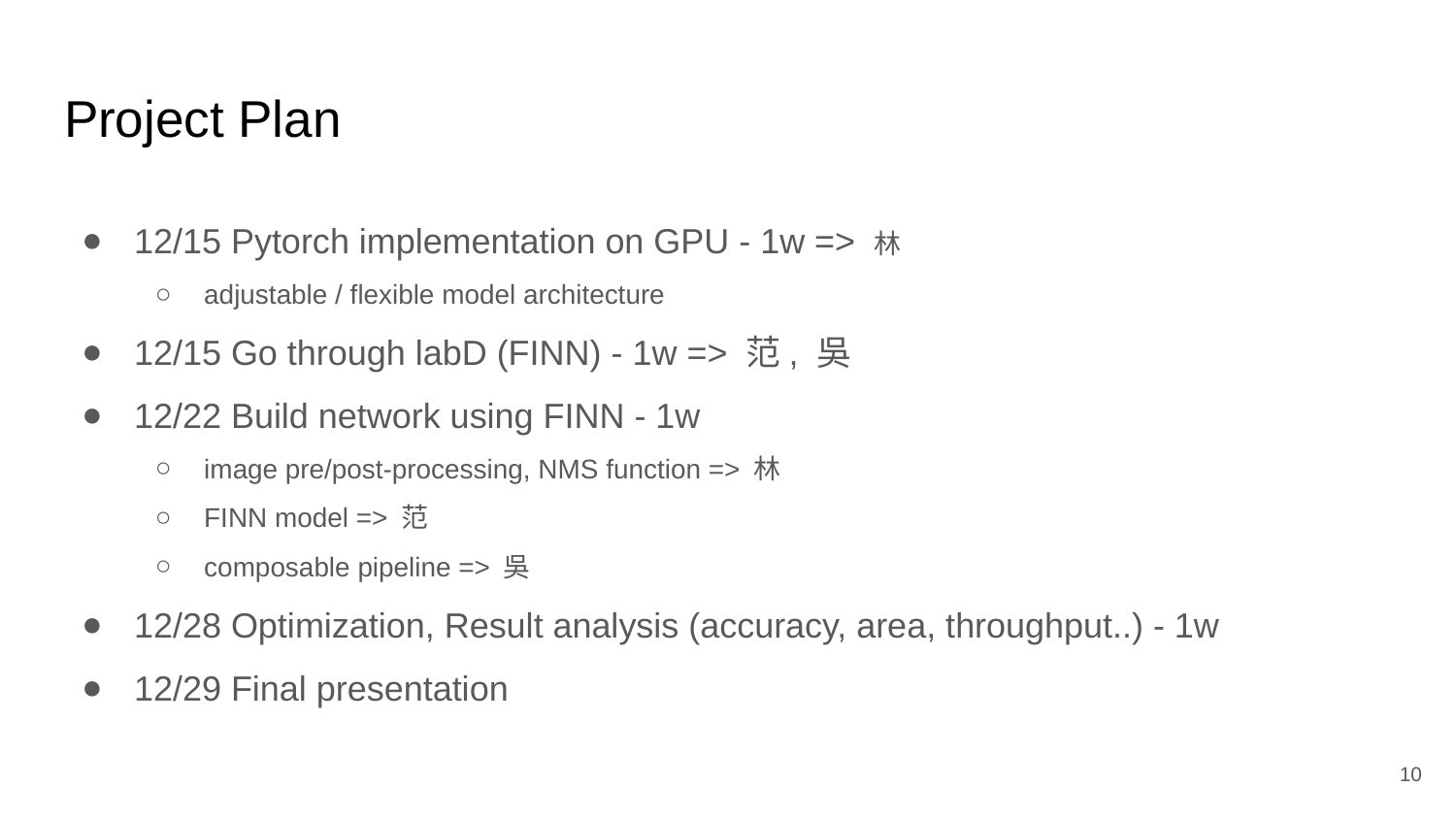

# Project Plan
12/15 Pytorch implementation on GPU - 1w => 林
adjustable / flexible model architecture
12/15 Go through labD (FINN) - 1w => 范, 吳
12/22 Build network using FINN - 1w
image pre/post-processing, NMS function => 林
FINN model => 范
composable pipeline => 吳
12/28 Optimization, Result analysis (accuracy, area, throughput..) - 1w
12/29 Final presentation
10